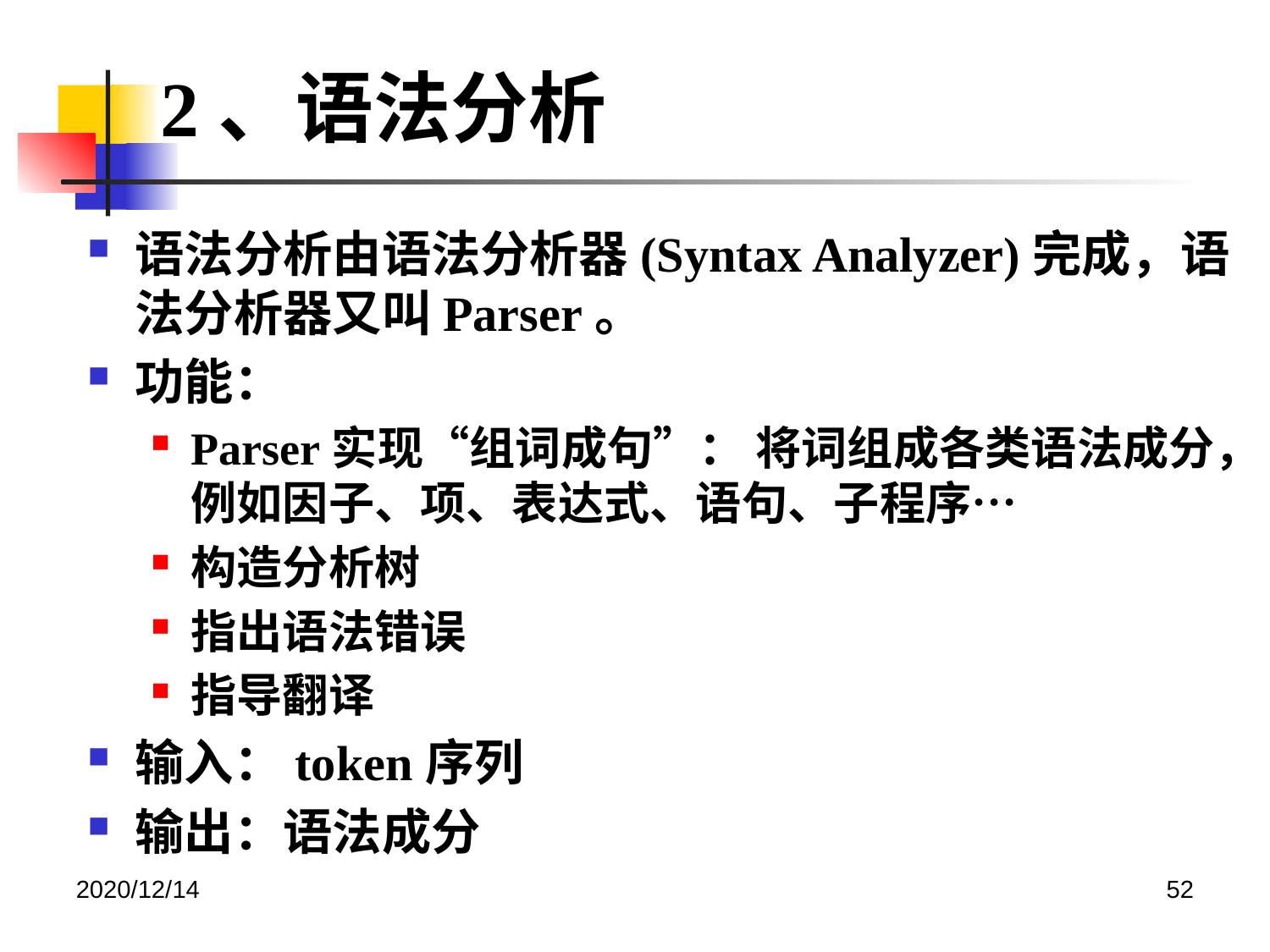

2、语法分析
语法分析由语法分析器(Syntax Analyzer)完成，语法分析器又叫Parser。
功能：
Parser实现“组词成句”： 将词组成各类语法成分，例如因子、项、表达式、语句、子程序…
构造分析树
指出语法错误
指导翻译
输入：token序列
输出：语法成分
2020/12/14
52